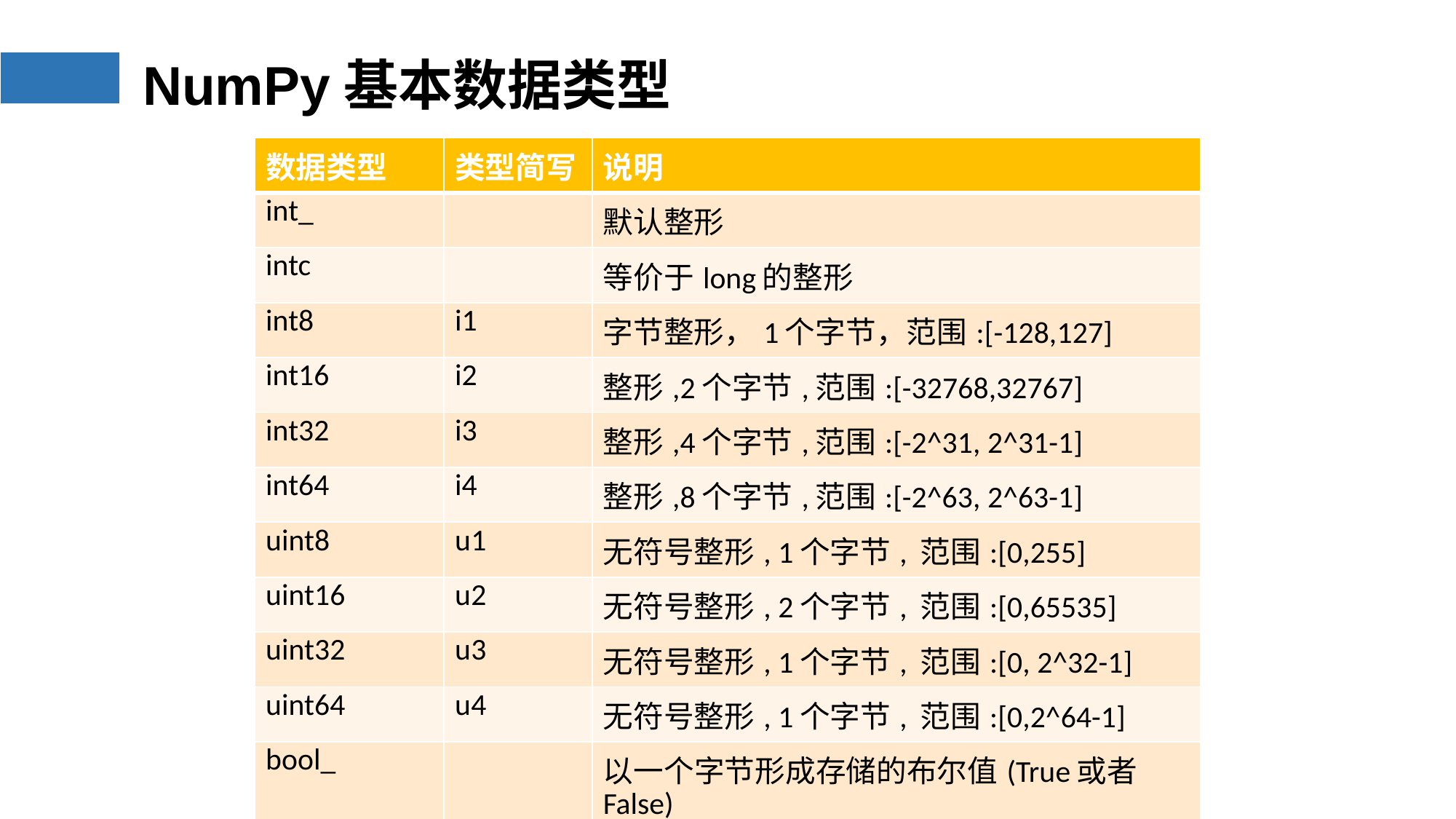

# NumPy基本数据类型
| 数据类型 | 类型简写 | 说明 |
| --- | --- | --- |
| int\_ |  | 默认整形 |
| intc |  | 等价于long的整形 |
| int8 | i1 | 字节整形，1个字节，范围:[-128,127] |
| int16 | i2 | 整形,2个字节,范围:[-32768,32767] |
| int32 | i3 | 整形,4个字节,范围:[-2^31, 2^31-1] |
| int64 | i4 | 整形,8个字节,范围:[-2^63, 2^63-1] |
| uint8 | u1 | 无符号整形, 1个字节, 范围:[0,255] |
| uint16 | u2 | 无符号整形, 2个字节, 范围:[0,65535] |
| uint32 | u3 | 无符号整形, 1个字节, 范围:[0, 2^32-1] |
| uint64 | u4 | 无符号整形, 1个字节, 范围:[0,2^64-1] |
| bool\_ |  | 以一个字节形成存储的布尔值(True或者False) |